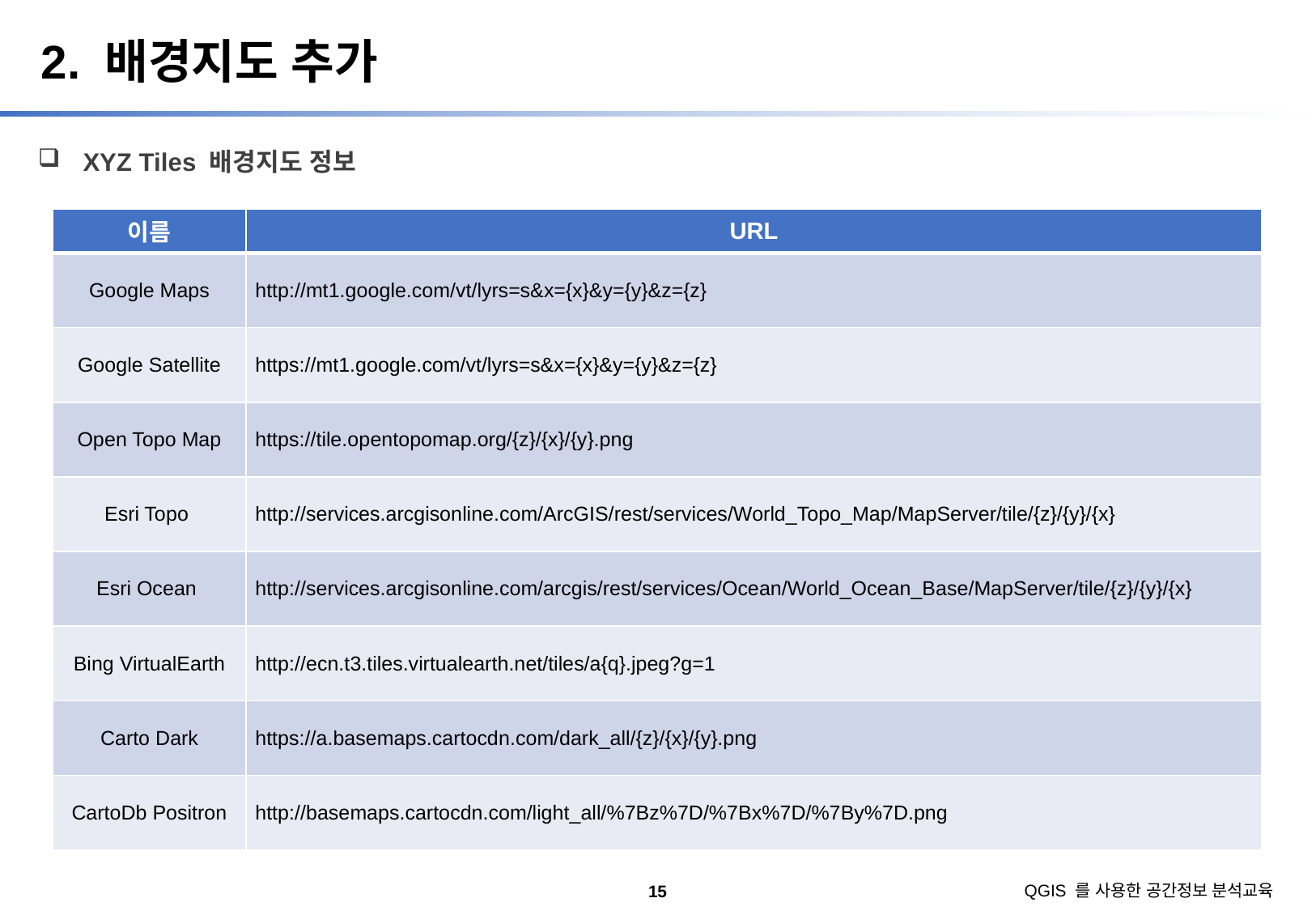

2. 배경지도 추가
 XYZ Tiles 배경지도 정보
| 이름 | URL |
| --- | --- |
| Google Maps | http://mt1.google.com/vt/lyrs=s&x={x}&y={y}&z={z} |
| Google Satellite | https://mt1.google.com/vt/lyrs=s&x={x}&y={y}&z={z} |
| Open Topo Map | https://tile.opentopomap.org/{z}/{x}/{y}.png |
| Esri Topo | http://services.arcgisonline.com/ArcGIS/rest/services/World\_Topo\_Map/MapServer/tile/{z}/{y}/{x} |
| Esri Ocean | http://services.arcgisonline.com/arcgis/rest/services/Ocean/World\_Ocean\_Base/MapServer/tile/{z}/{y}/{x} |
| Bing VirtualEarth | http://ecn.t3.tiles.virtualearth.net/tiles/a{q}.jpeg?g=1 |
| Carto Dark | https://a.basemaps.cartocdn.com/dark\_all/{z}/{x}/{y}.png |
| CartoDb Positron | http://basemaps.cartocdn.com/light\_all/%7Bz%7D/%7Bx%7D/%7By%7D.png |
15